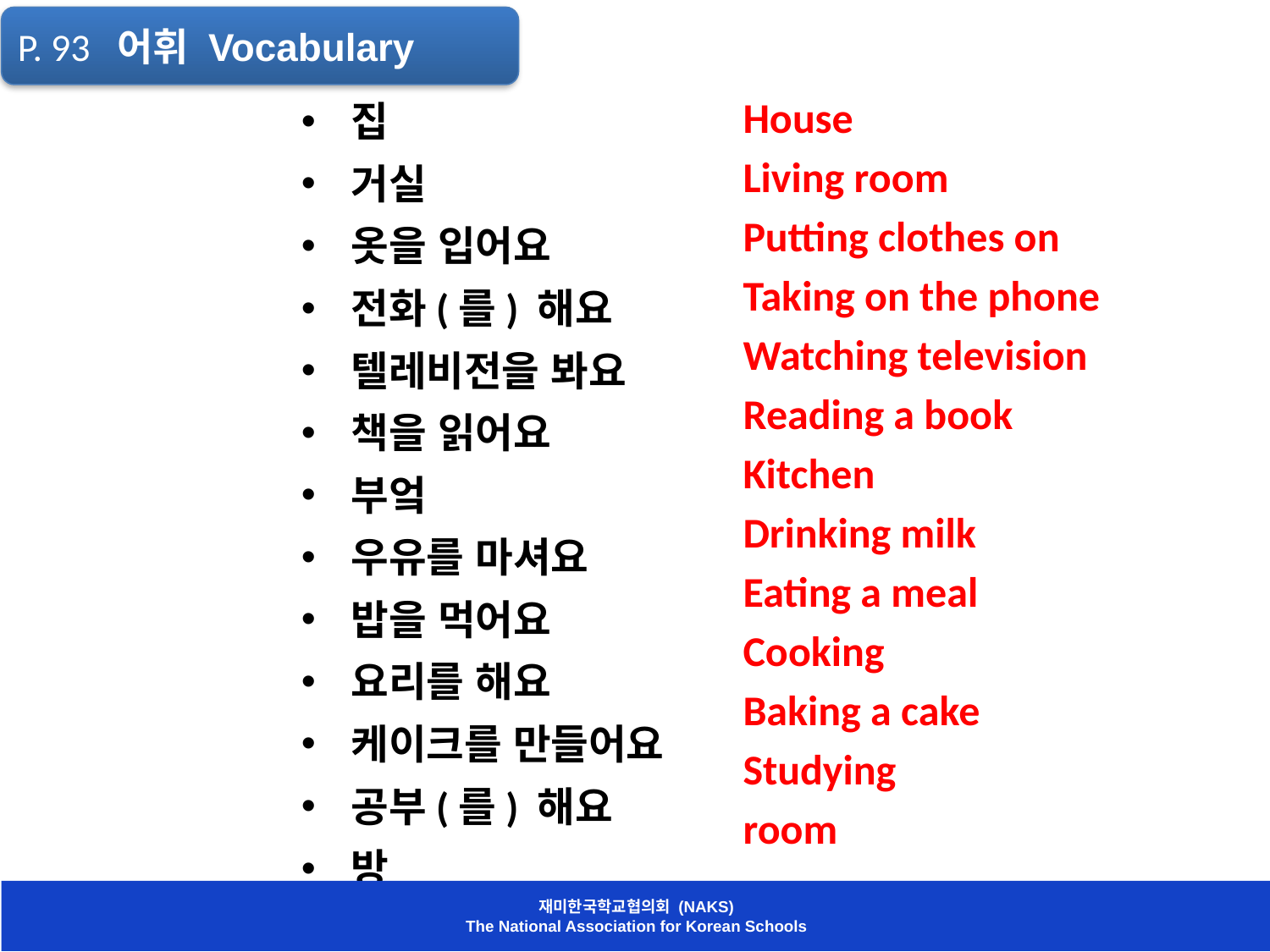

P. 93  어휘 Vocabulary
집
거실
옷을 입어요
전화(를) 해요
텔레비전을 봐요
책을 읽어요
부엌
우유를 마셔요
밥을 먹어요
요리를 해요
케이크를 만들어요
공부(를) 해요
방

House
Living room
Putting clothes on
Taking on the phone
Watching television
Reading a book
Kitchen
Drinking milk
Eating a meal
Cooking
Baking a cake
Studying
room
재미한국학교협의회 (NAKS)
The National Association for Korean Schools